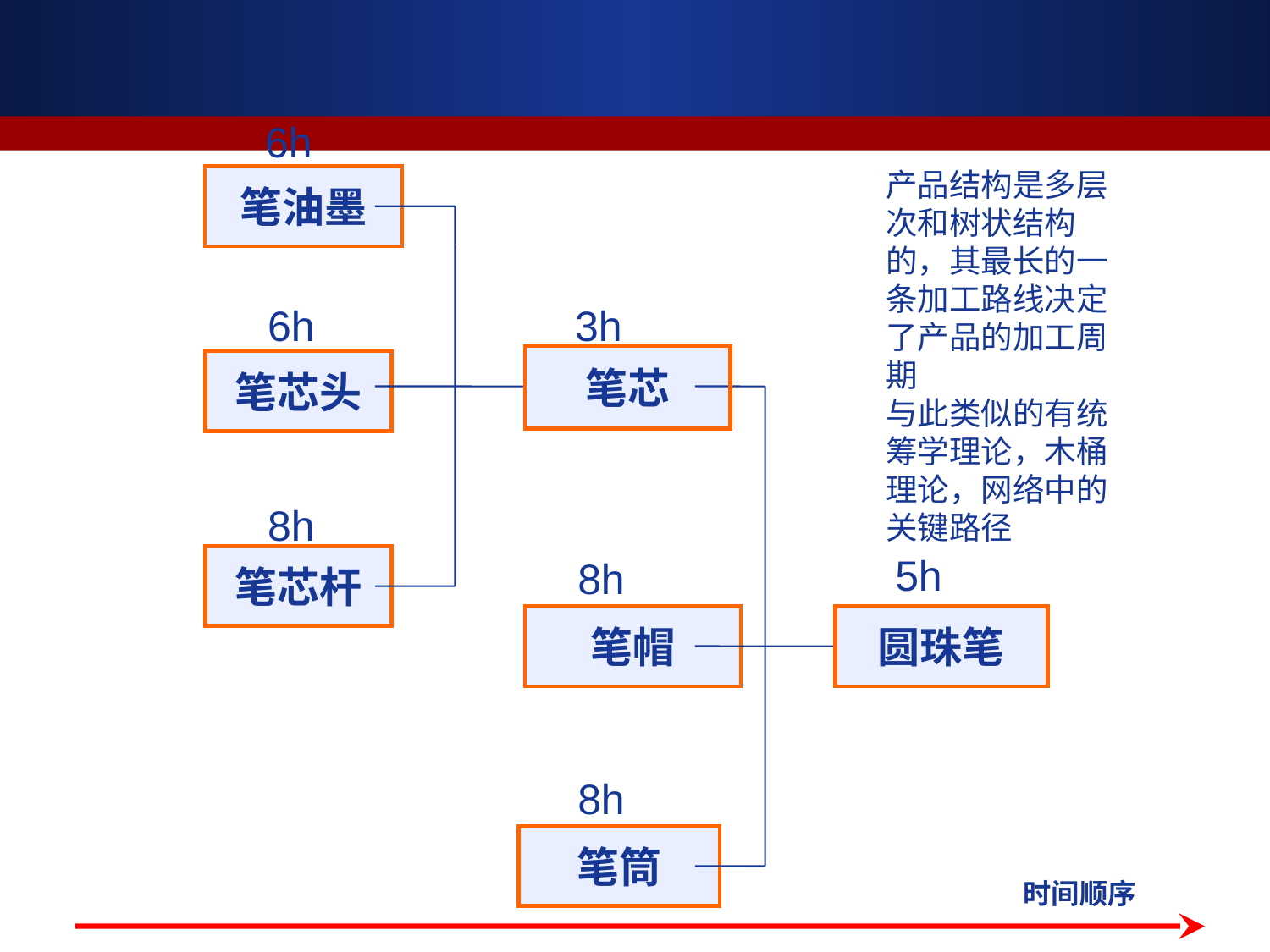

6h
产品结构是多层次和树状结构的，其最长的一条加工路线决定了产品的加工周期
与此类似的有统筹学理论，木桶理论，网络中的关键路径

笔油墨

6h
3h
笔芯
笔芯头

8h
5h
笔芯杆
8h

笔帽
圆珠笔

8h
笔筒

时间顺序